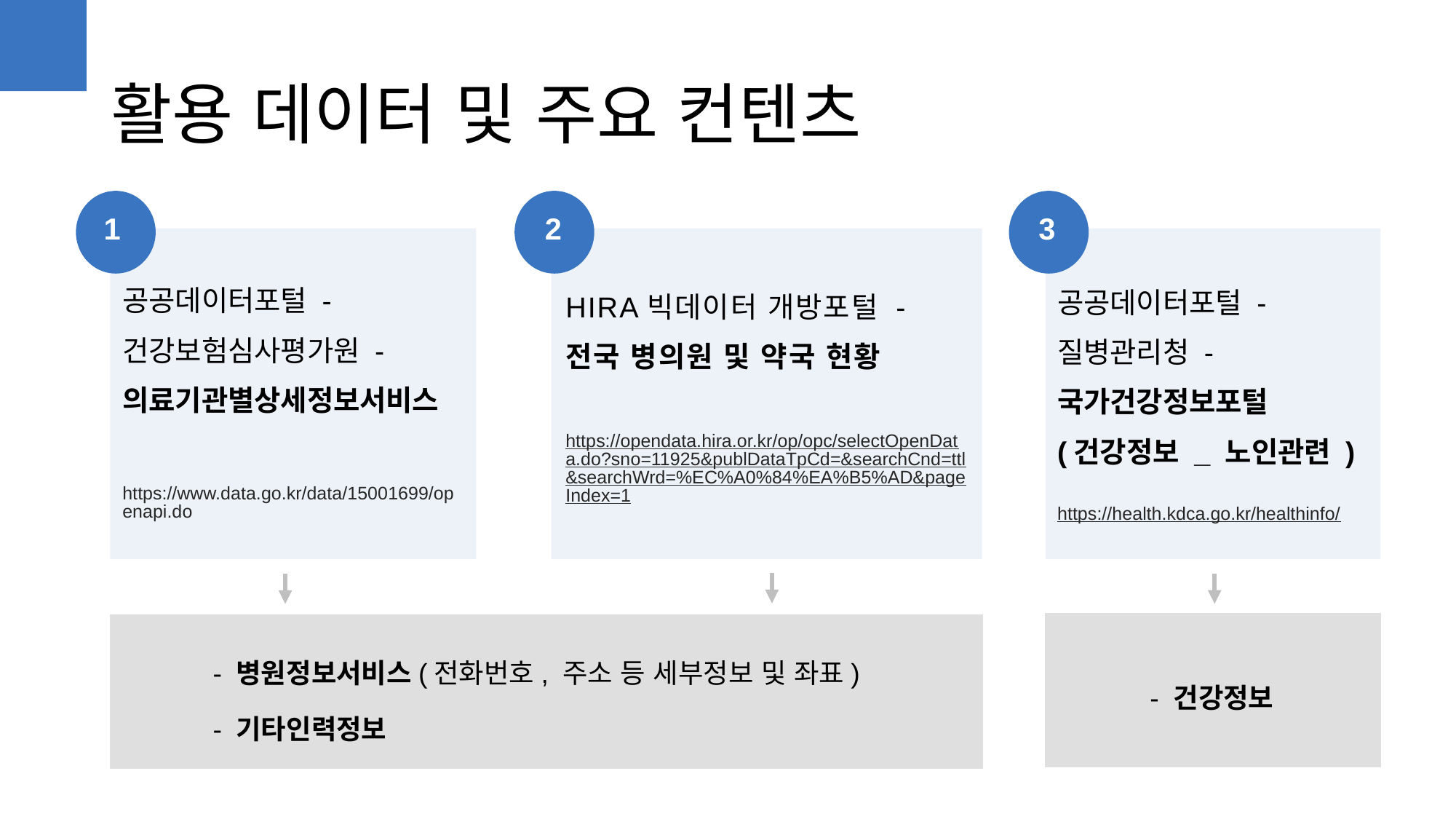

활용 데이터 및 주요 컨텐츠

1
2
3

공공데이터포털 -
건강보험심사평가원 -
의료기관별상세정보서비스

https://www.data.go.kr/data/15001699/openapi.do
공공데이터포털 -
질병관리청 -
국가건강정보포털
(건강정보 _ 노인관련 )

https://health.kdca.go.kr/healthinfo/

HIRA빅데이터 개방포털 -
전국 병의원 및 약국 현황

https://opendata.hira.or.kr/op/opc/selectOpenData.do?sno=11925&publDataTpCd=&searchCnd=ttl&searchWrd=%EC%A0%84%EA%B5%AD&pageIndex=1

- 병원정보서비스(전화번호, 주소 등 세부정보 및 좌표)
- 기타인력정보
- 건강정보